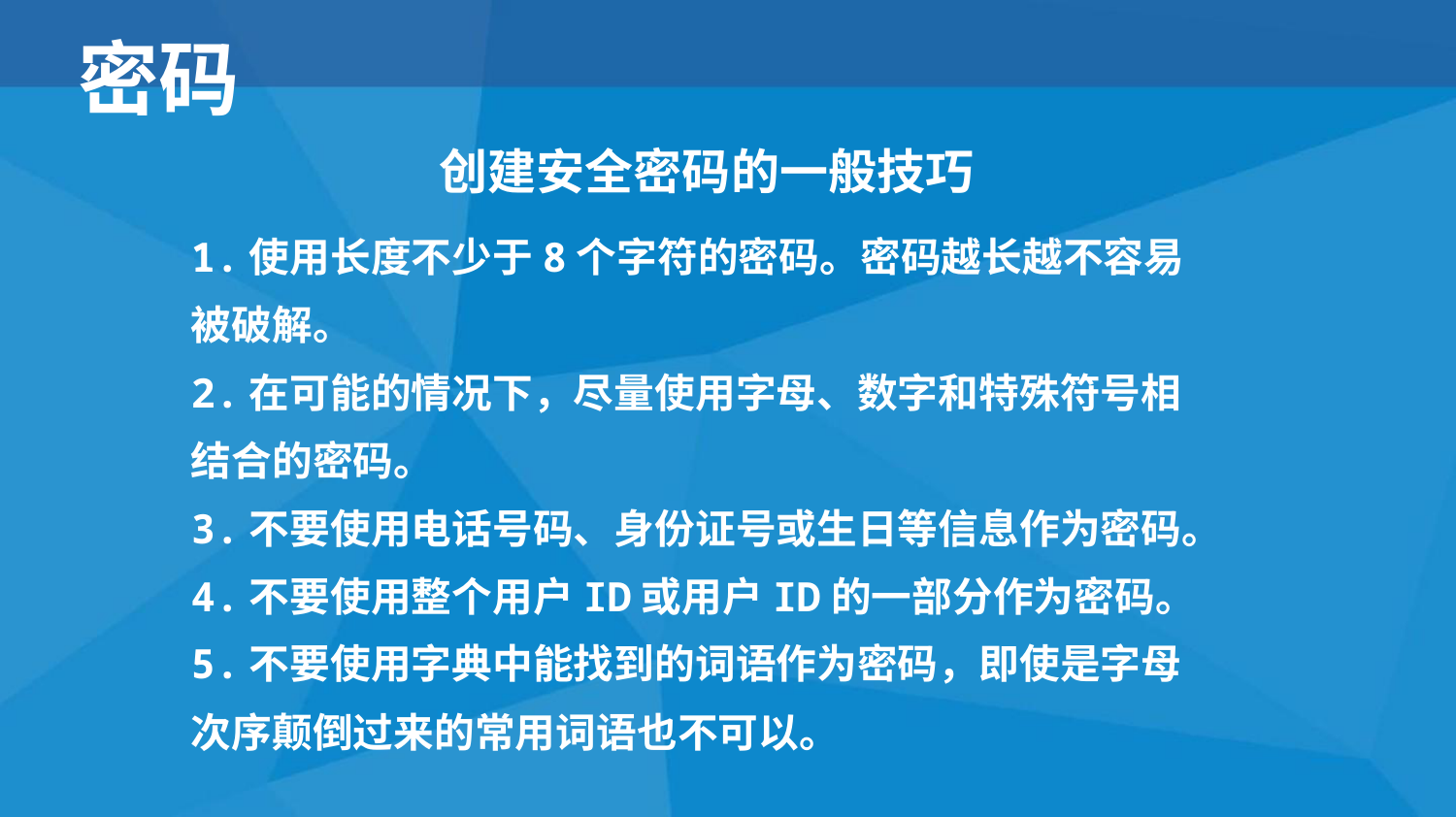

密码
创建安全密码的一般技巧
1.使用长度不少于8个字符的密码。密码越长越不容易被破解。
2.在可能的情况下，尽量使用字母、数字和特殊符号相结合的密码。
3.不要使用电话号码、身份证号或生日等信息作为密码。
4.不要使用整个用户ID或用户ID的一部分作为密码。
5.不要使用字典中能找到的词语作为密码，即使是字母次序颠倒过来的常用词语也不可以。